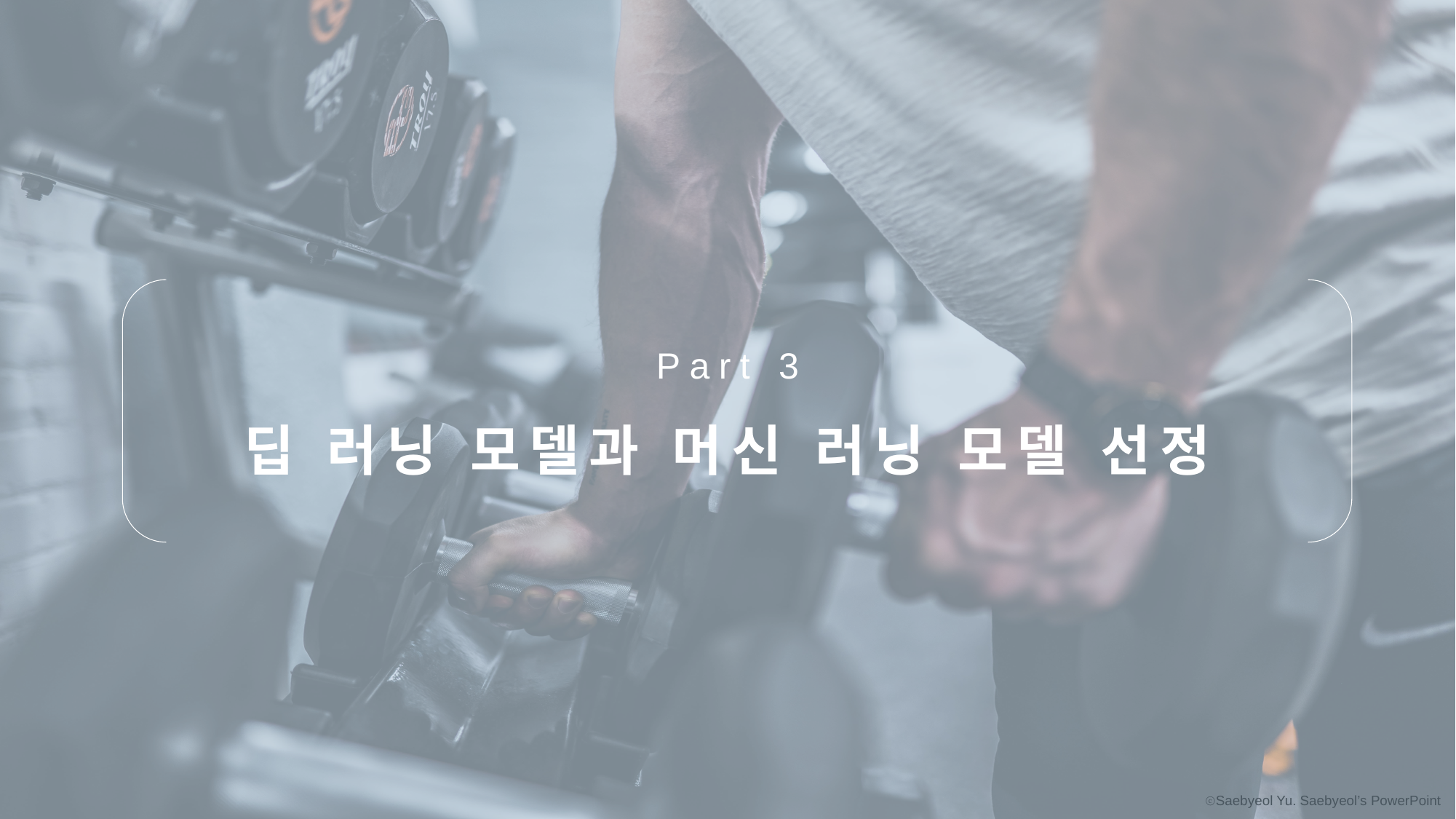

Part 3
딥 러닝 모델과 머신 러닝 모델 선정